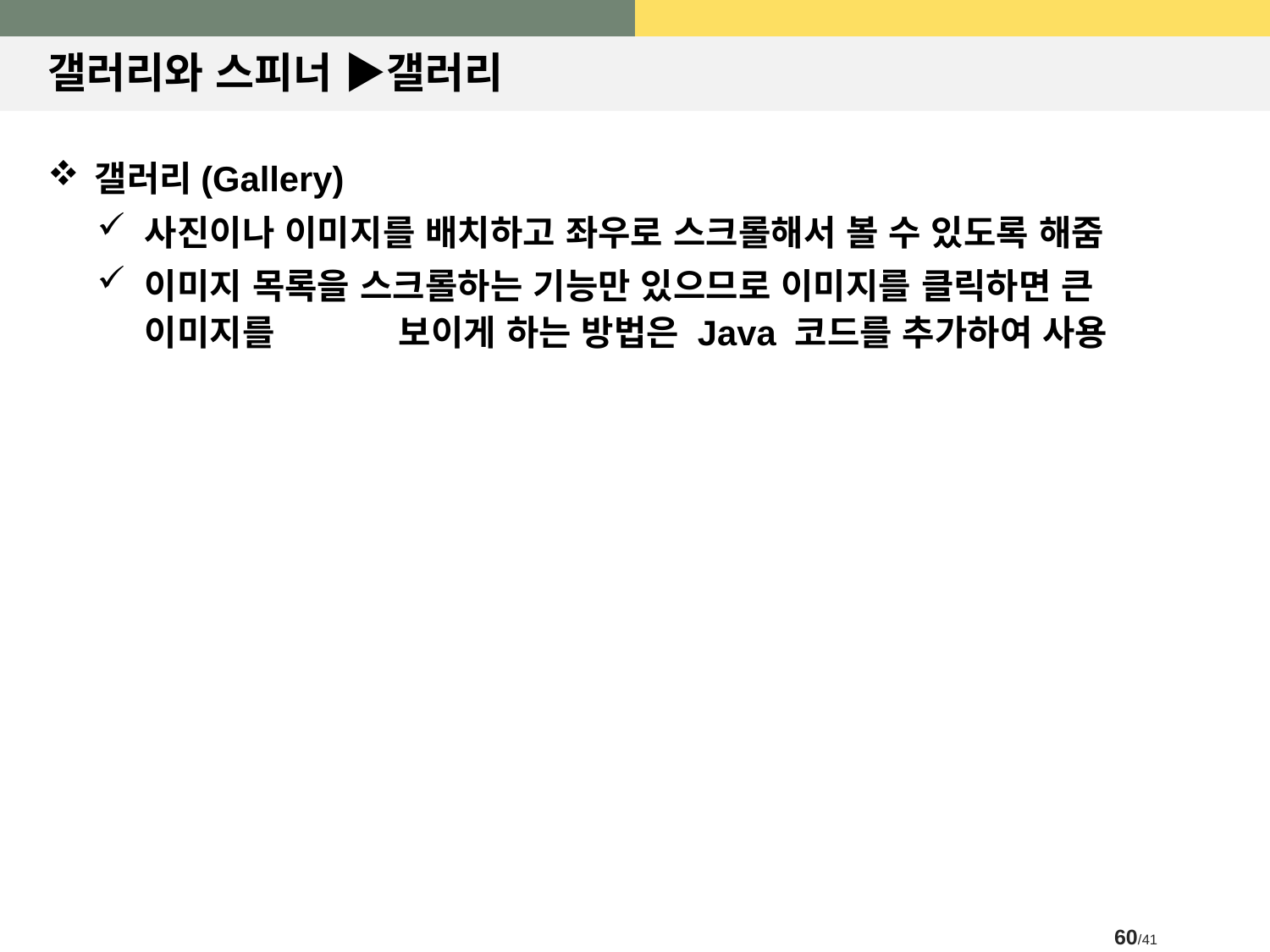

# 갤러리와 스피너 ▶갤러리
갤러리(Gallery)
사진이나 이미지를 배치하고 좌우로 스크롤해서 볼 수 있도록 해줌
이미지 목록을 스크롤하는 기능만 있으므로 이미지를 클릭하면 큰 이미지를 	보이게 하는 방법은 Java 코드를 추가하여 사용